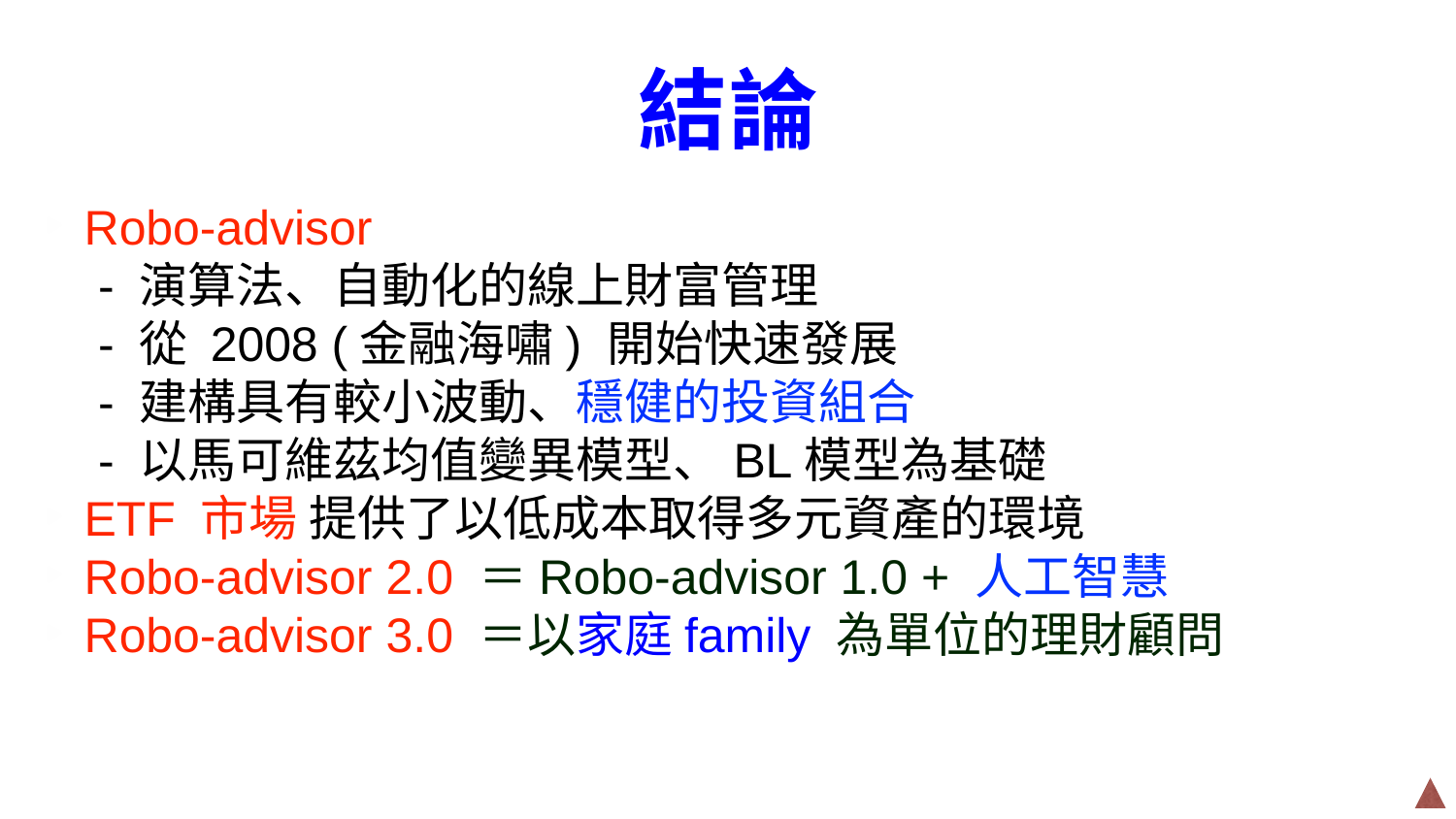

# 結論
Robo-advisor
- 演算法、自動化的線上財富管理
- 從 2008 (金融海嘯) 開始快速發展
- 建構具有較小波動、穩健的投資組合
- 以馬可維茲均值變異模型、BL模型為基礎
ETF 市場 提供了以低成本取得多元資產的環境
Robo-advisor 2.0 ＝Robo-advisor 1.0 + 人工智慧
Robo-advisor 3.0 ＝以家庭family 為單位的理財顧問